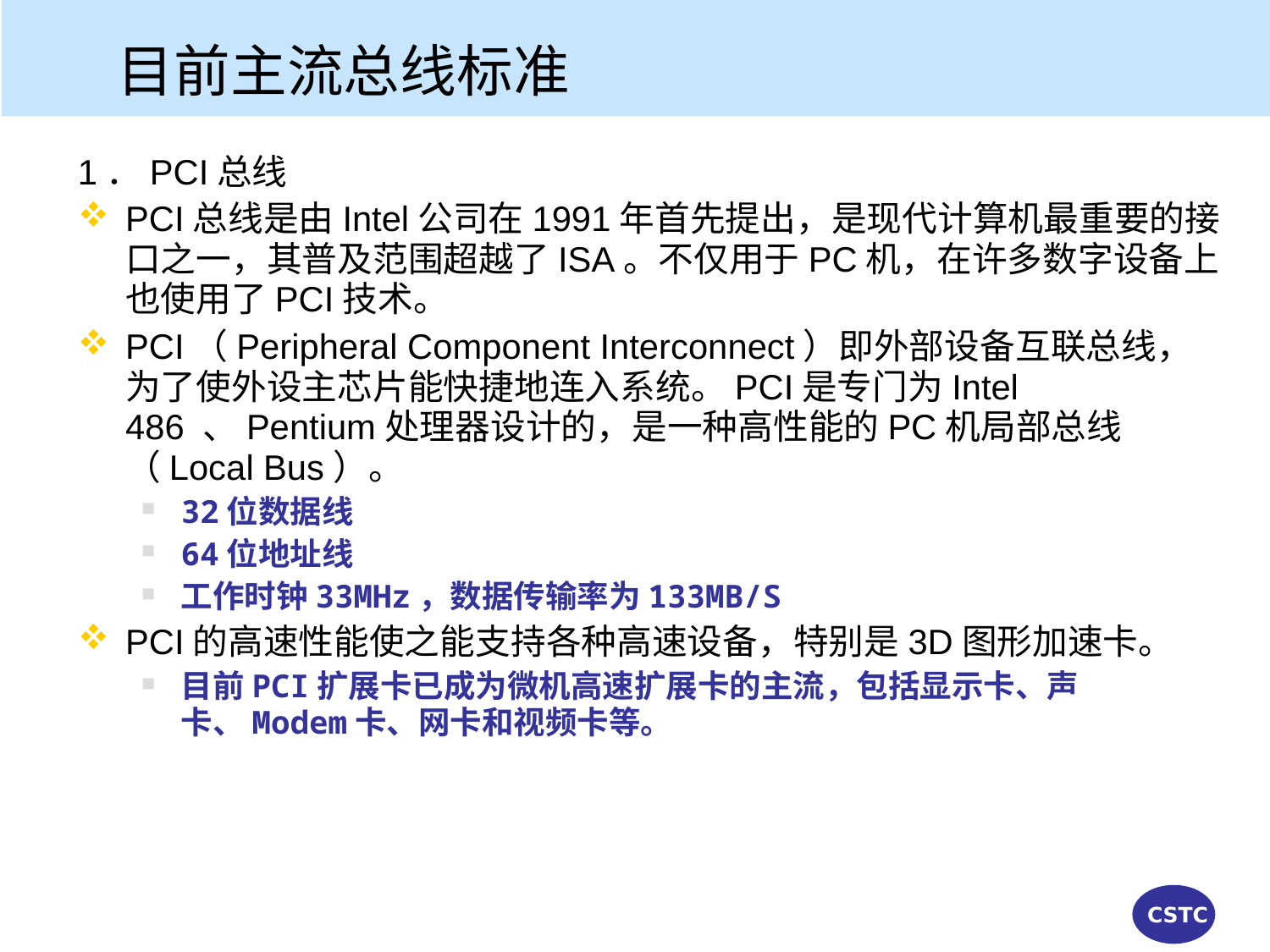

# 目前主流总线标准
1．PCI总线
PCI总线是由Intel公司在1991年首先提出，是现代计算机最重要的接口之一，其普及范围超越了ISA。不仅用于PC机，在许多数字设备上也使用了PCI技术。
PCI（Peripheral Component Interconnect）即外部设备互联总线，为了使外设主芯片能快捷地连入系统。PCI是专门为Intel 486 、Pentium处理器设计的，是一种高性能的PC机局部总线（Local Bus）。
32位数据线
64位地址线
工作时钟33MHz，数据传输率为133MB/S
PCI的高速性能使之能支持各种高速设备，特别是3D图形加速卡。
目前PCI扩展卡已成为微机高速扩展卡的主流，包括显示卡、声卡、Modem卡、网卡和视频卡等。